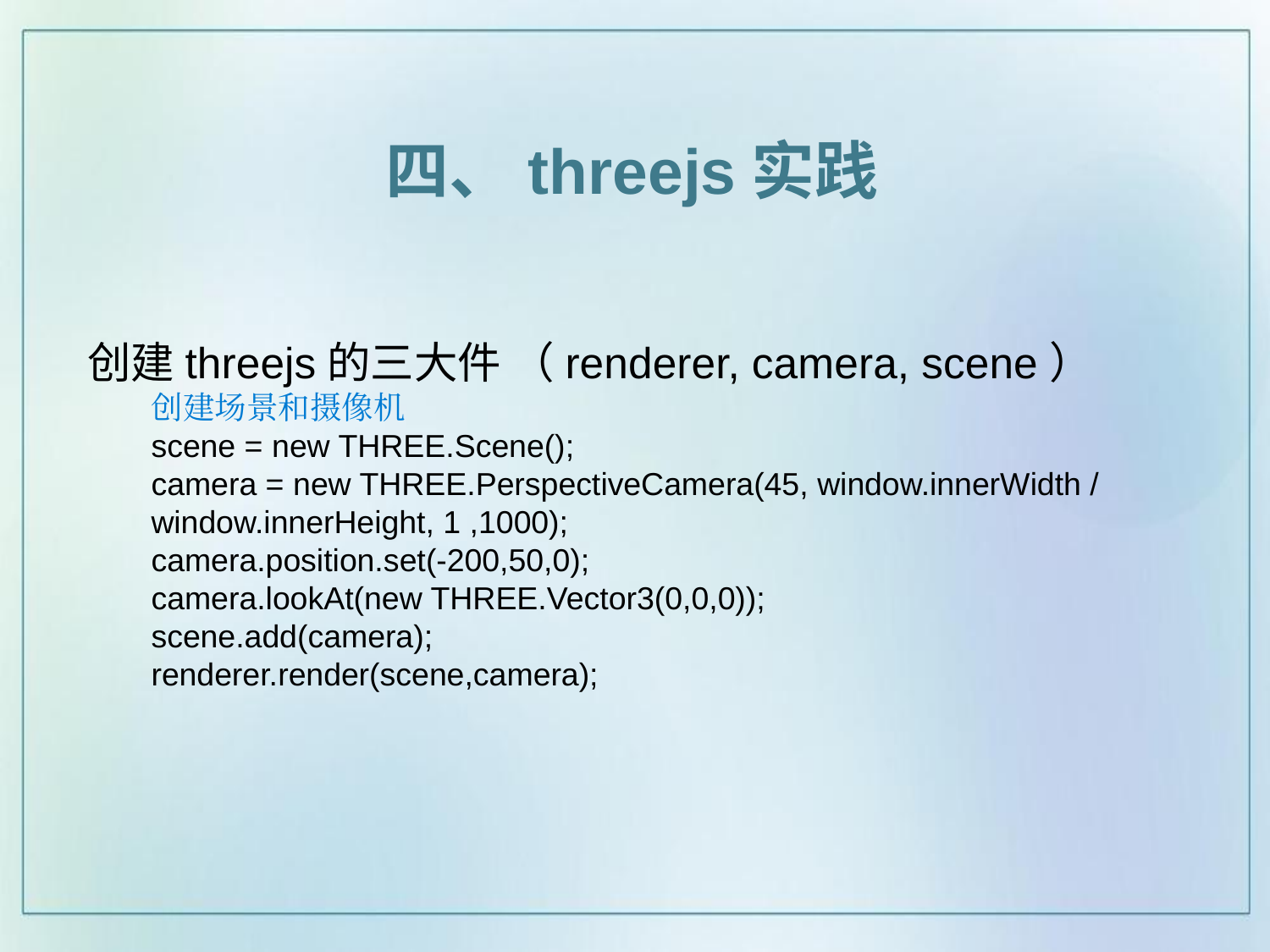

四、threejs实践
创建threejs的三大件 （renderer, camera, scene）
创建场景和摄像机
scene = new THREE.Scene();
camera = new THREE.PerspectiveCamera(45, window.innerWidth / window.innerHeight, 1 ,1000);
camera.position.set(-200,50,0);
camera.lookAt(new THREE.Vector3(0,0,0));
scene.add(camera);
renderer.render(scene,camera);